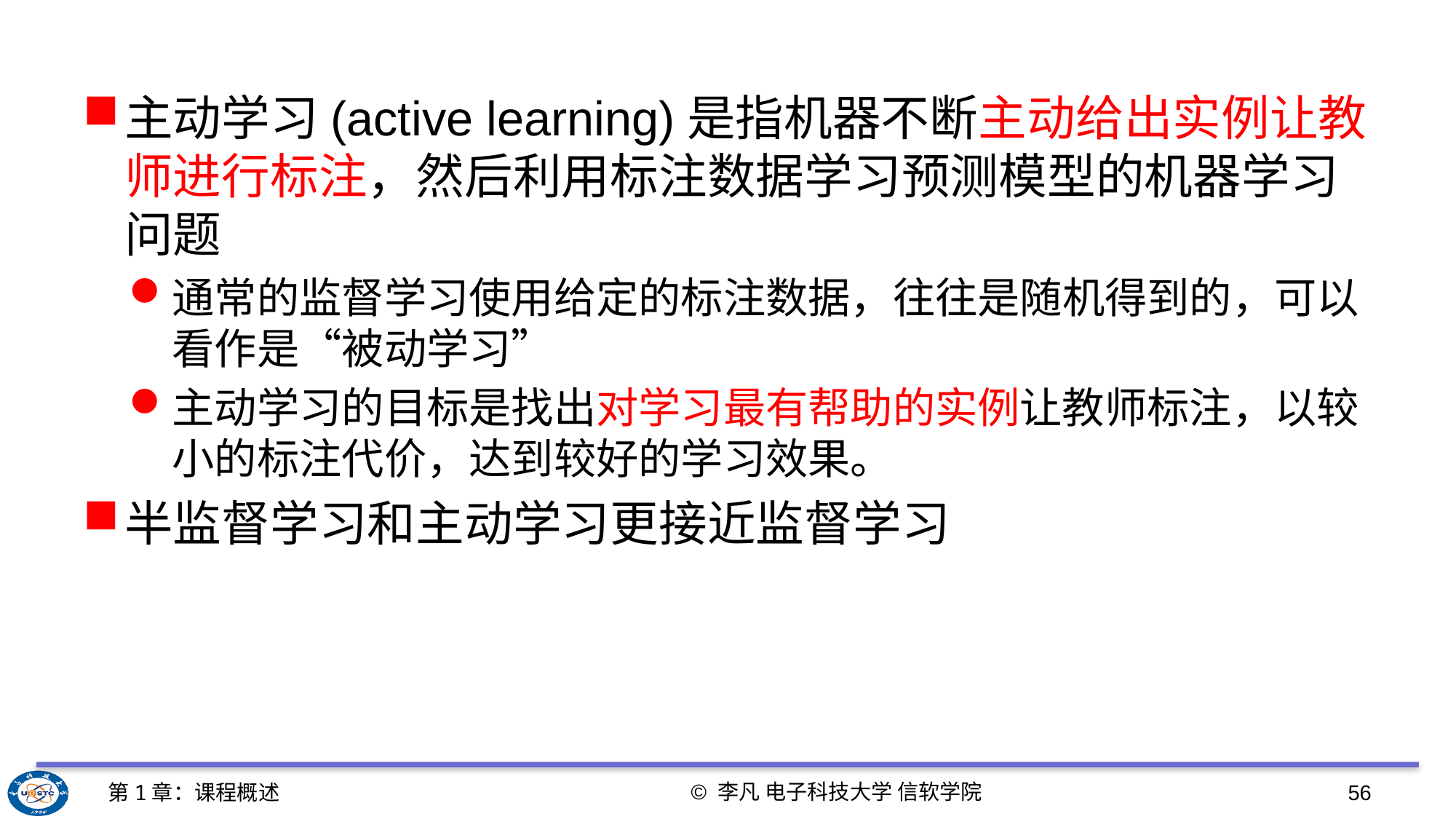

主动学习(active learning)是指机器不断主动给出实例让教师进行标注，然后利用标注数据学习预测模型的机器学习问题
通常的监督学习使用给定的标注数据，往往是随机得到的，可以看作是“被动学习”
主动学习的目标是找出对学习最有帮助的实例让教师标注，以较小的标注代价，达到较好的学习效果。
半监督学习和主动学习更接近监督学习
© 李凡 电子科技大学 信软学院
第1章：课程概述
56